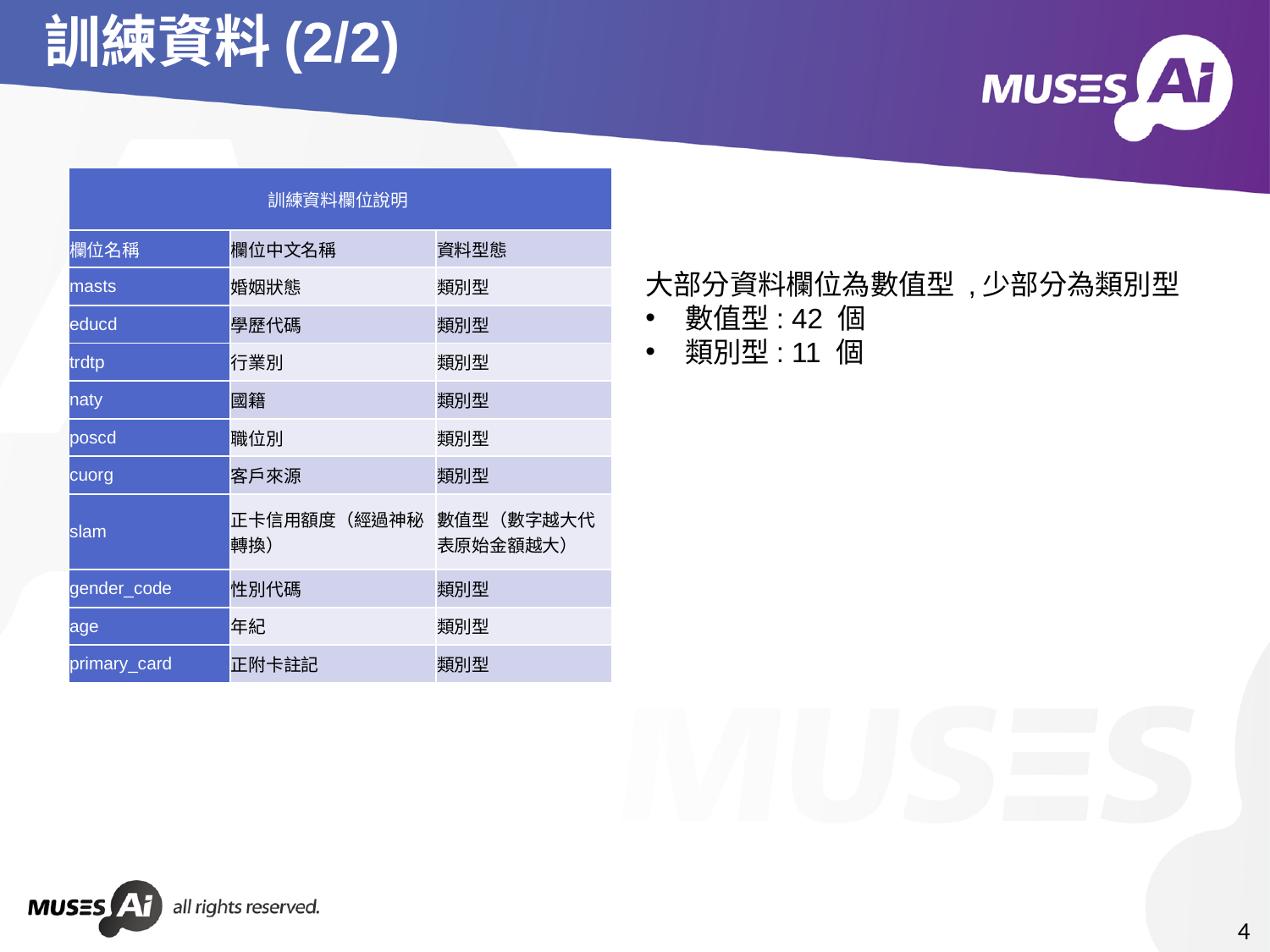

# 訓練資料(2/2)
| 訓練資料欄位說明 |  |  |
| --- | --- | --- |
| 欄位名稱 | 欄位中文名稱 | 資料型態 |
| masts | 婚姻狀態 | 類別型 |
| educd | 學歷代碼 | 類別型 |
| trdtp | 行業別 | 類別型 |
| naty | 國籍 | 類別型 |
| poscd | 職位別 | 類別型 |
| cuorg | 客戶來源 | 類別型 |
| slam | 正卡信用額度（經過神秘轉換） | 數值型（數字越大代表原始金額越大） |
| gender\_code | 性別代碼 | 類別型 |
| age | 年紀 | 類別型 |
| primary\_card | 正附卡註記 | 類別型 |
大部分資料欄位為數值型 ,少部分為類別型
數值型: 42 個
類別型: 11 個

4